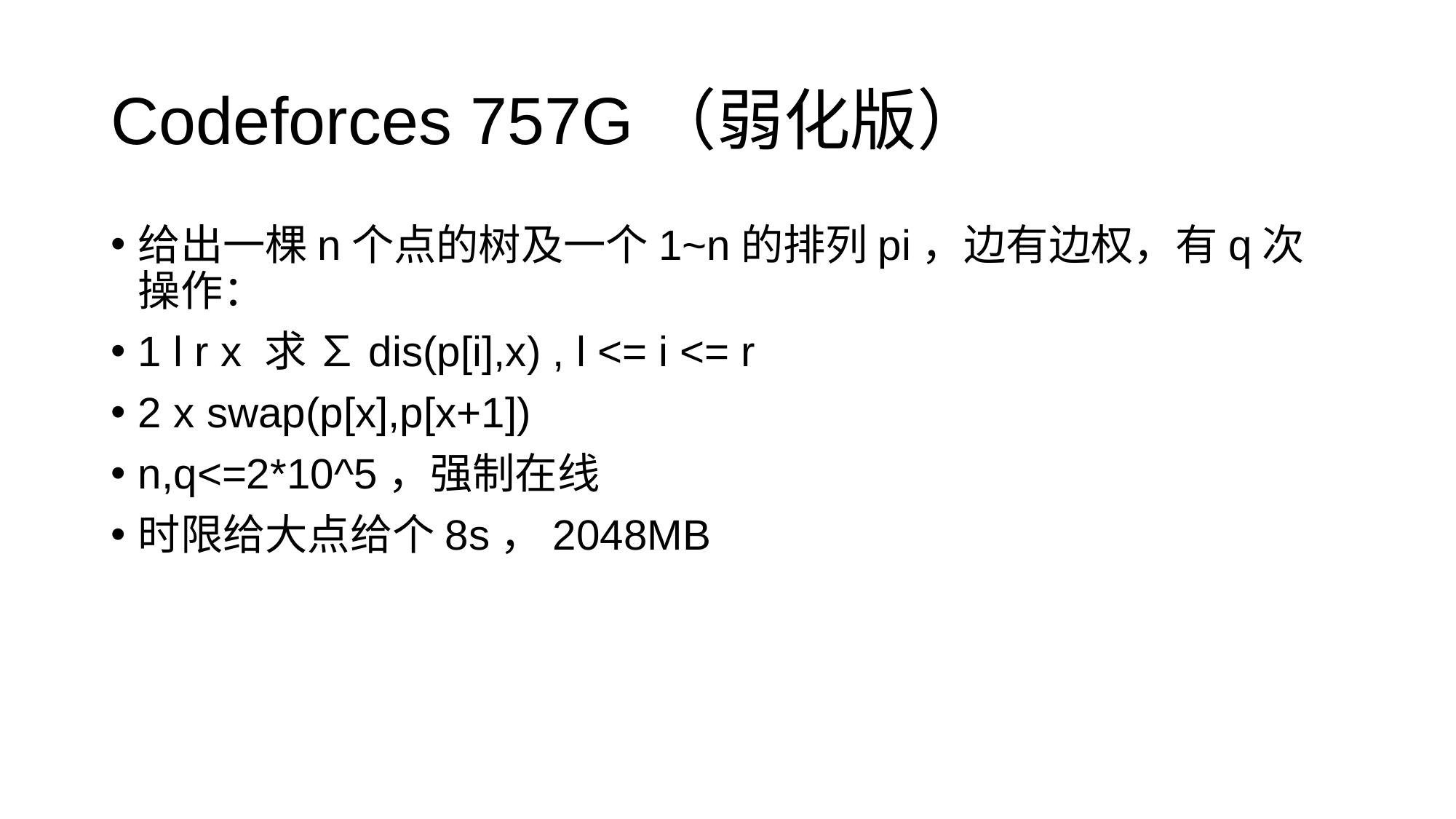

# Codeforces 757G（弱化版）
给出一棵n个点的树及一个1~n的排列pi，边有边权，有q次操作：
1 l r x 求 ∑dis(p[i],x) , l <= i <= r
2 x swap(p[x],p[x+1])
n,q<=2*10^5，强制在线
时限给大点给个8s，2048MB